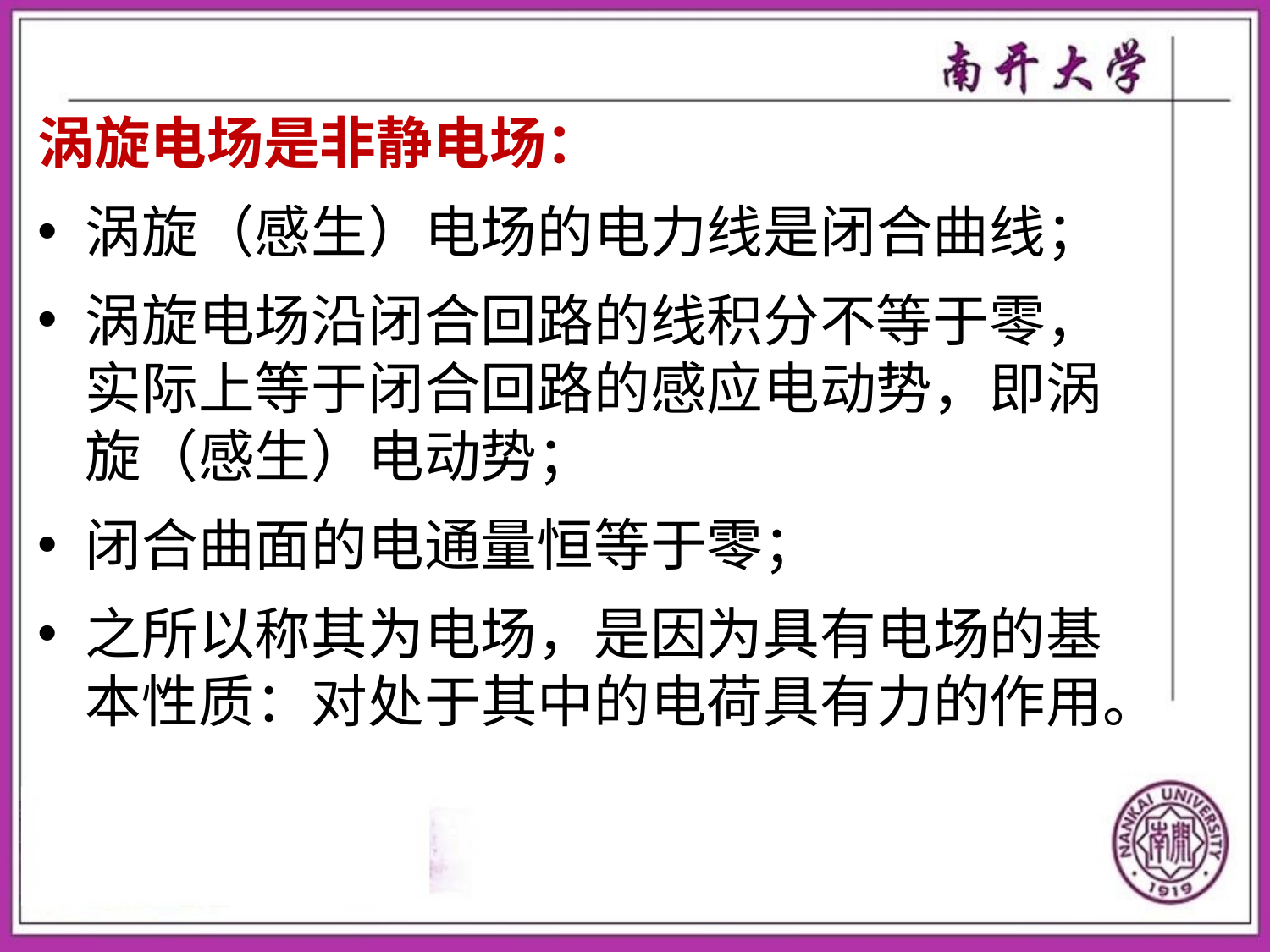

涡旋电场是非静电场：
涡旋（感生）电场的电力线是闭合曲线；
涡旋电场沿闭合回路的线积分不等于零，实际上等于闭合回路的感应电动势，即涡旋（感生）电动势；
闭合曲面的电通量恒等于零；
之所以称其为电场，是因为具有电场的基本性质：对处于其中的电荷具有力的作用。